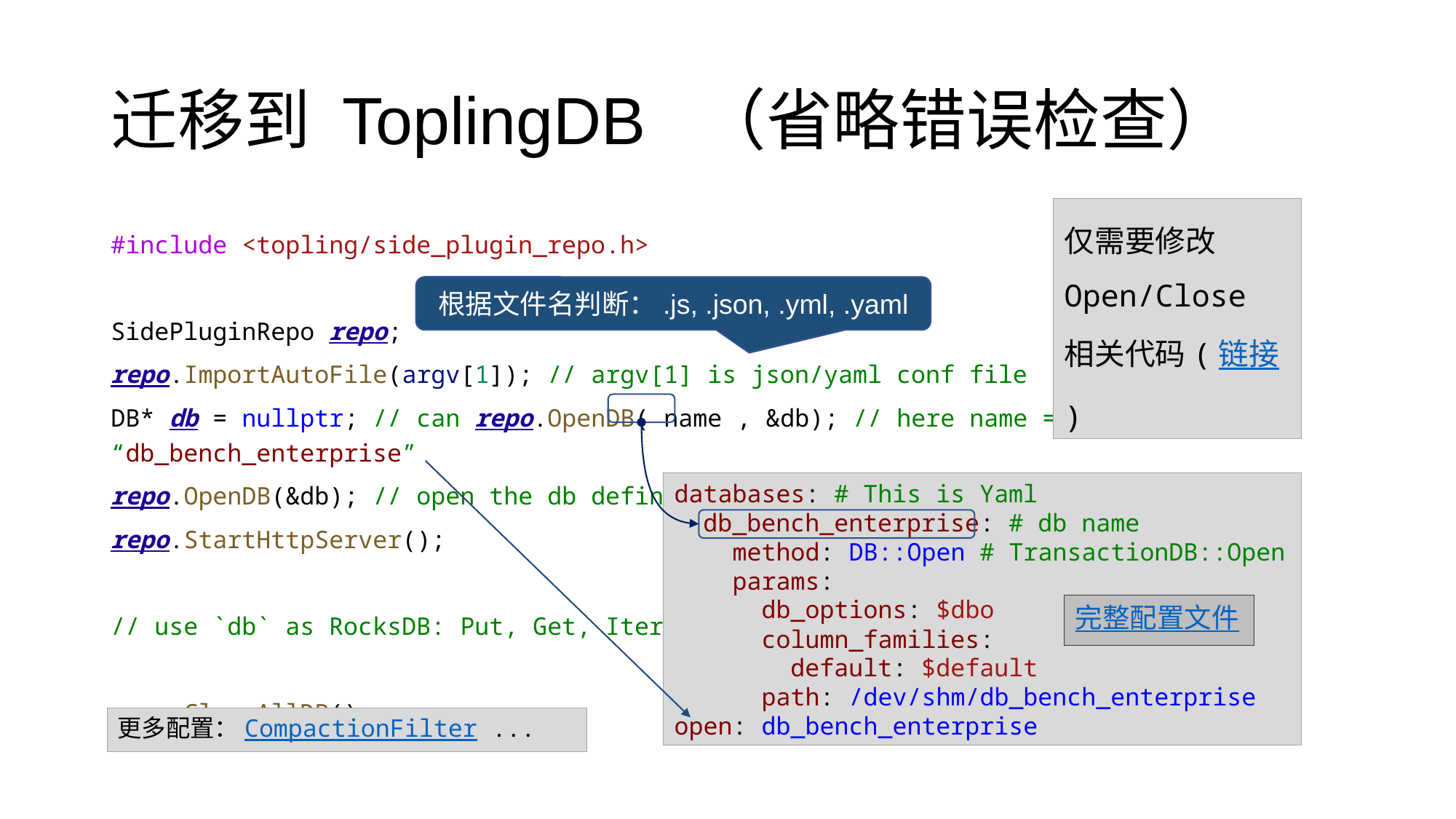

# 迁移到 ToplingDB  （省略错误检查）
仅需要修改
Open/Close
相关代码(链接)
#include <topling/side_plugin_repo.h>

SidePluginRepo repo;
repo.ImportAutoFile(argv[1]); // argv[1] is json/yaml conf file
DB* db = nullptr; // can repo.OpenDB( name , &db); // here name = “db_bench_enterprise”
repo.OpenDB(&db); // open the db defined by sub object "open" in conf
repo.StartHttpServer();

// use `db` as RocksDB: Put, Get, Iter …

repo.CloseAllDB();
根据文件名判断：.js, .json, .yml, .yaml

databases: # This is Yaml
  db_bench_enterprise: # db name
    method: DB::Open # TransactionDB::Open
    params:
      db_options: $dbo
      column_families:
        default: $default
      path: /dev/shm/db_bench_enterprise
open: db_bench_enterprise

完整配置文件
更多配置：CompactionFilter ...